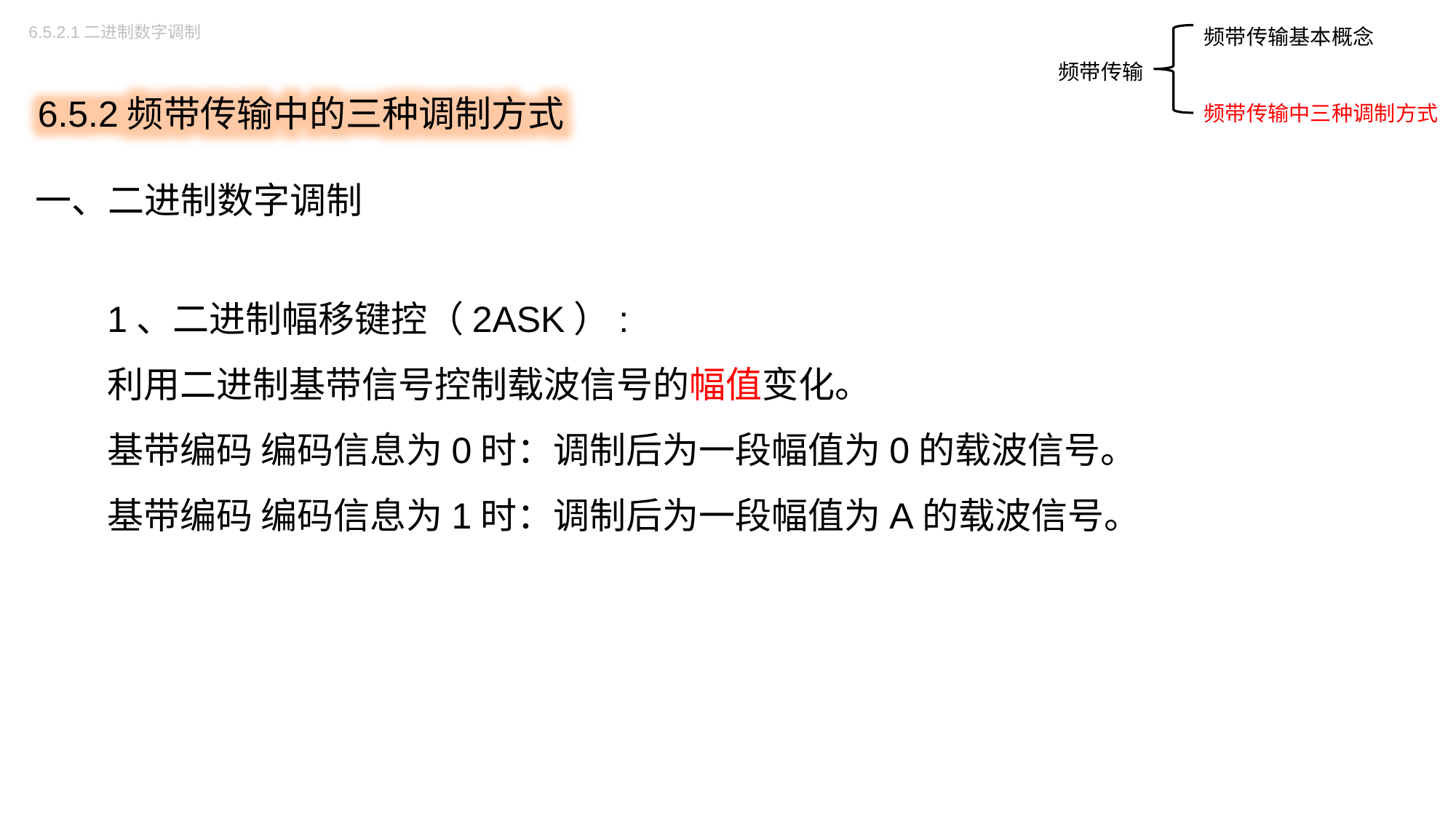

频带传输基本概念

频带传输中三种调制方式
6.5.2.1二进制数字调制

6.5.2频带传输中的三种调制方式
频带传输
一、二进制数字调制
1、二进制幅移键控（2ASK）:
利用二进制基带信号控制载波信号的幅值变化。
基带编码 编码信息为0时：调制后为一段幅值为0的载波信号。
基带编码 编码信息为1时：调制后为一段幅值为A的载波信号。